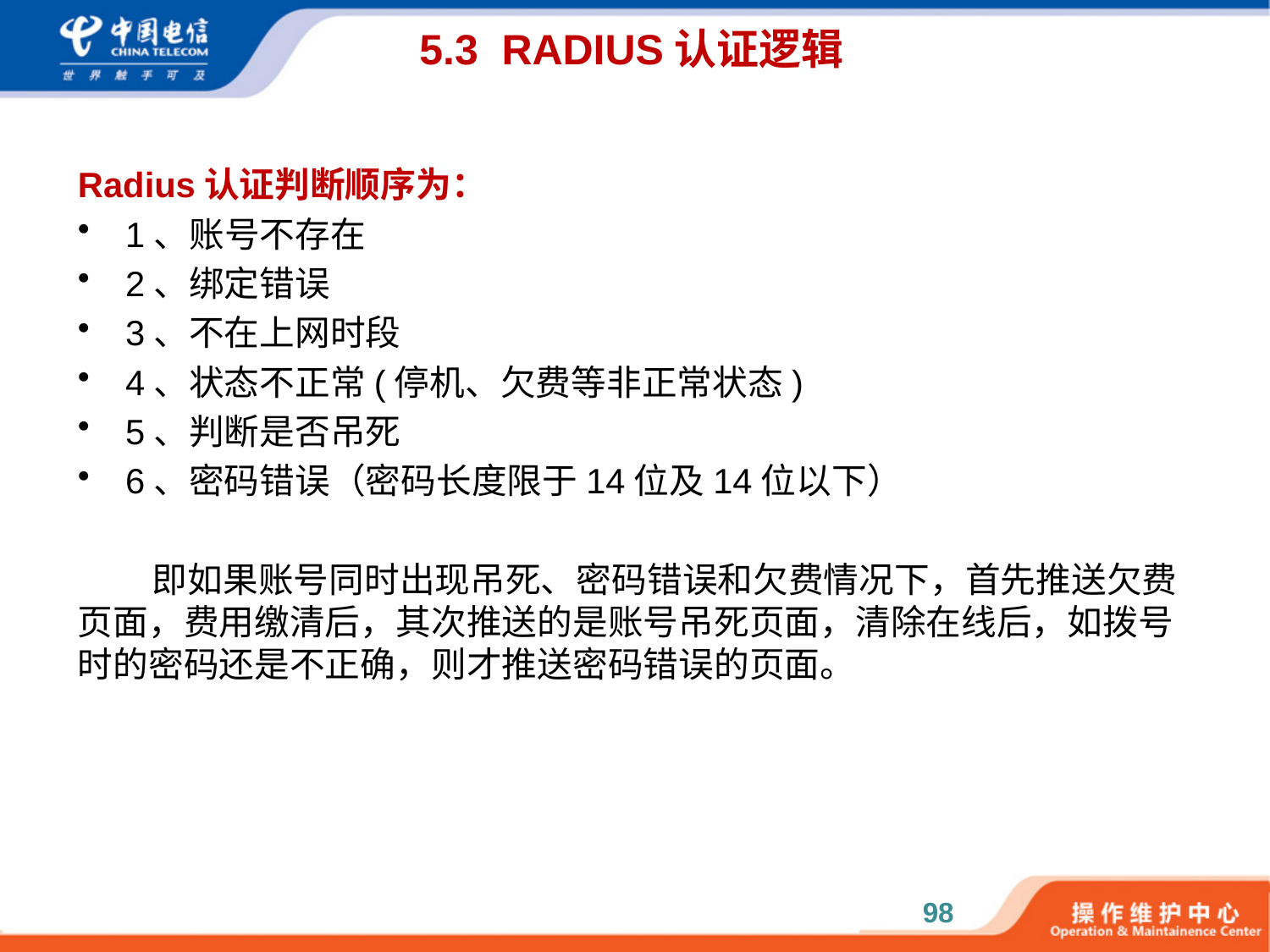

# 5.3  RADIUS认证逻辑
Radius认证判断顺序为：
1、账号不存在
2、绑定错误
3、不在上网时段
4、状态不正常(停机、欠费等非正常状态)
5、判断是否吊死
6、密码错误（密码长度限于14位及14位以下）

即如果账号同时出现吊死、密码错误和欠费情况下，首先推送欠费页面，费用缴清后，其次推送的是账号吊死页面，清除在线后，如拨号时的密码还是不正确，则才推送密码错误的页面。